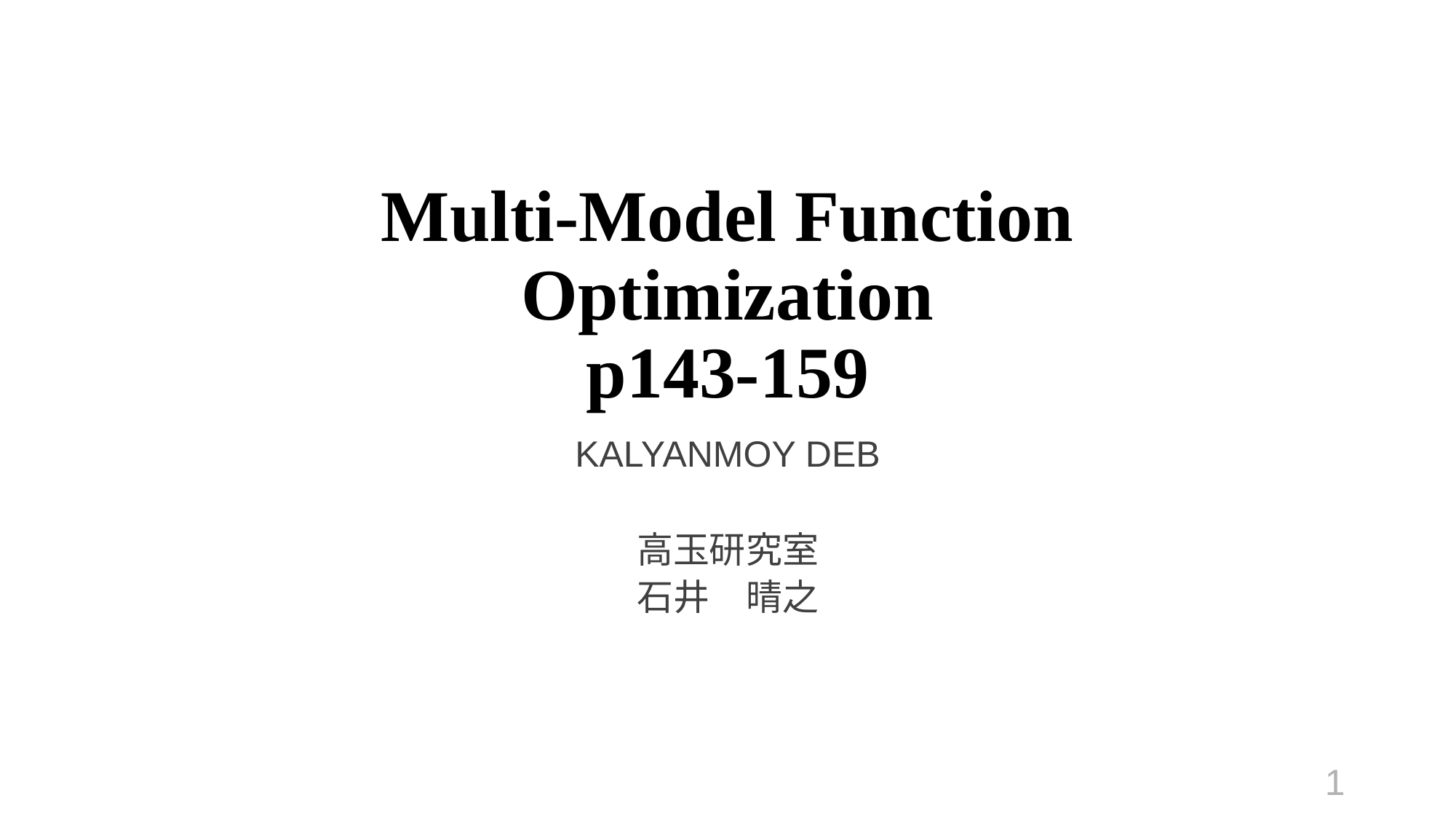

# Multi-Model Function Optimization p143-159
KALYANMOY DEB

高玉研究室
石井　晴之
1